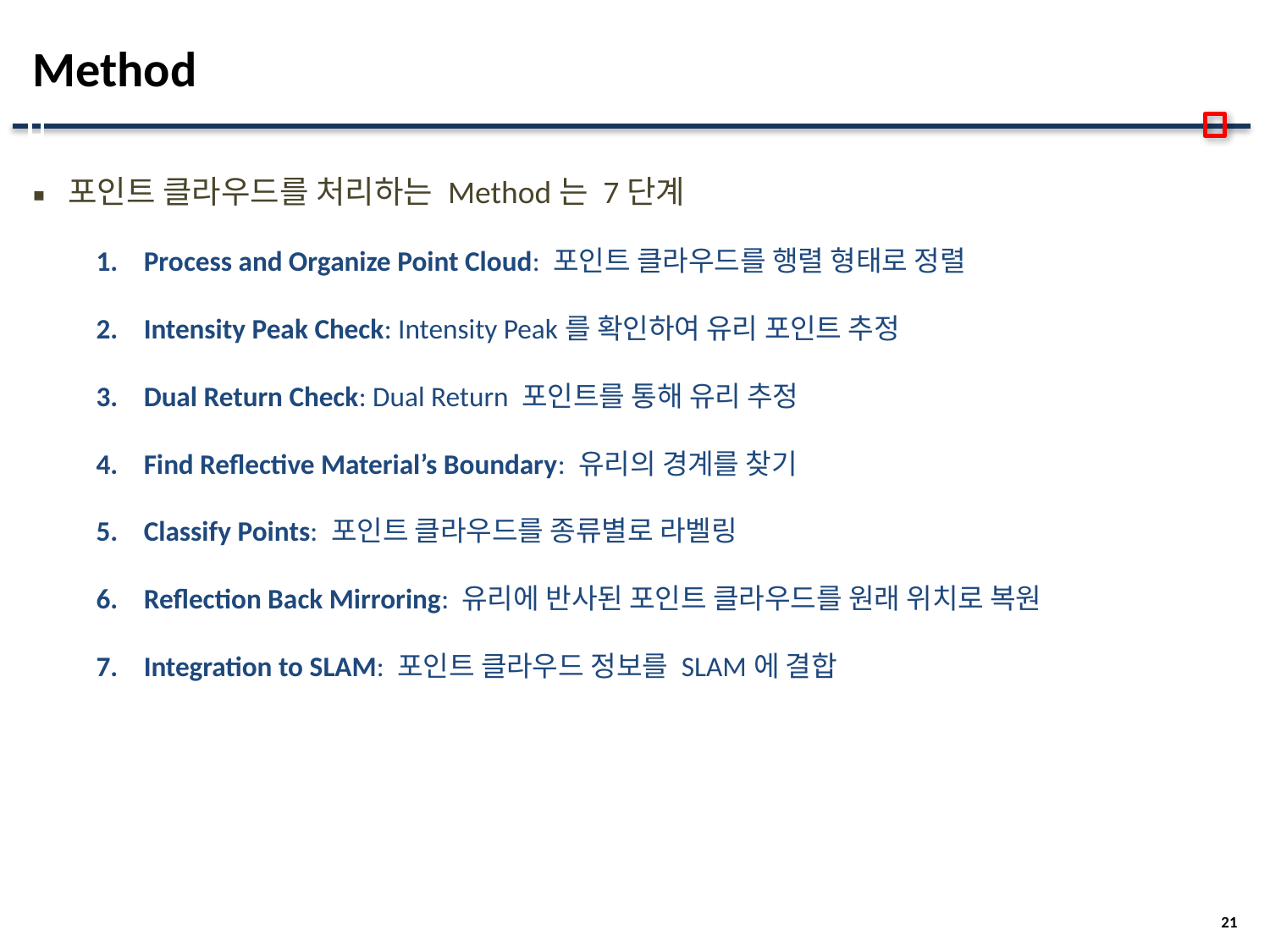

# Method
포인트 클라우드를 처리하는 Method는 7단계
Process and Organize Point Cloud: 포인트 클라우드를 행렬 형태로 정렬
Intensity Peak Check: Intensity Peak를 확인하여 유리 포인트 추정
Dual Return Check: Dual Return 포인트를 통해 유리 추정
Find Reflective Material’s Boundary: 유리의 경계를 찾기
Classify Points: 포인트 클라우드를 종류별로 라벨링
Reflection Back Mirroring: 유리에 반사된 포인트 클라우드를 원래 위치로 복원
Integration to SLAM: 포인트 클라우드 정보를 SLAM에 결합
21